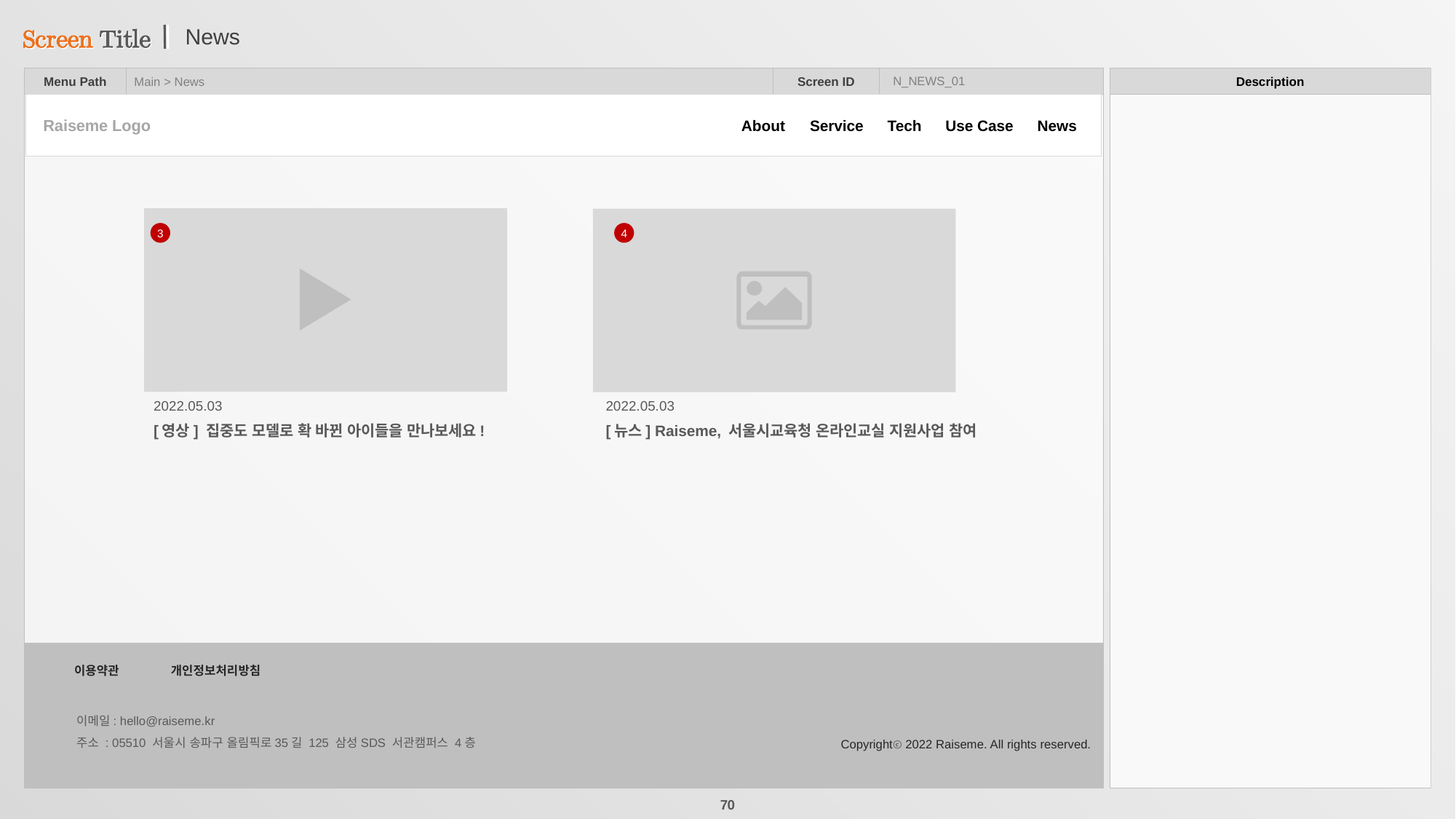

# News
N_NEWS_01
Main > News

About
Service
Tech
Use Case
News
Raiseme Logo

3
4

2022.05.03
2022.05.03
[영상] 집중도 모델로 확 바뀐 아이들을 만나보세요!
[뉴스] Raiseme, 서울시교육청 온라인교실 지원사업 참여

이용약관
개인정보처리방침
이메일: hello@raiseme.kr
주소 : 05510 서울시 송파구 올림픽로35길 125 삼성SDS 서관캠퍼스 4층
Copyrightⓒ 2022 Raiseme. All rights reserved.